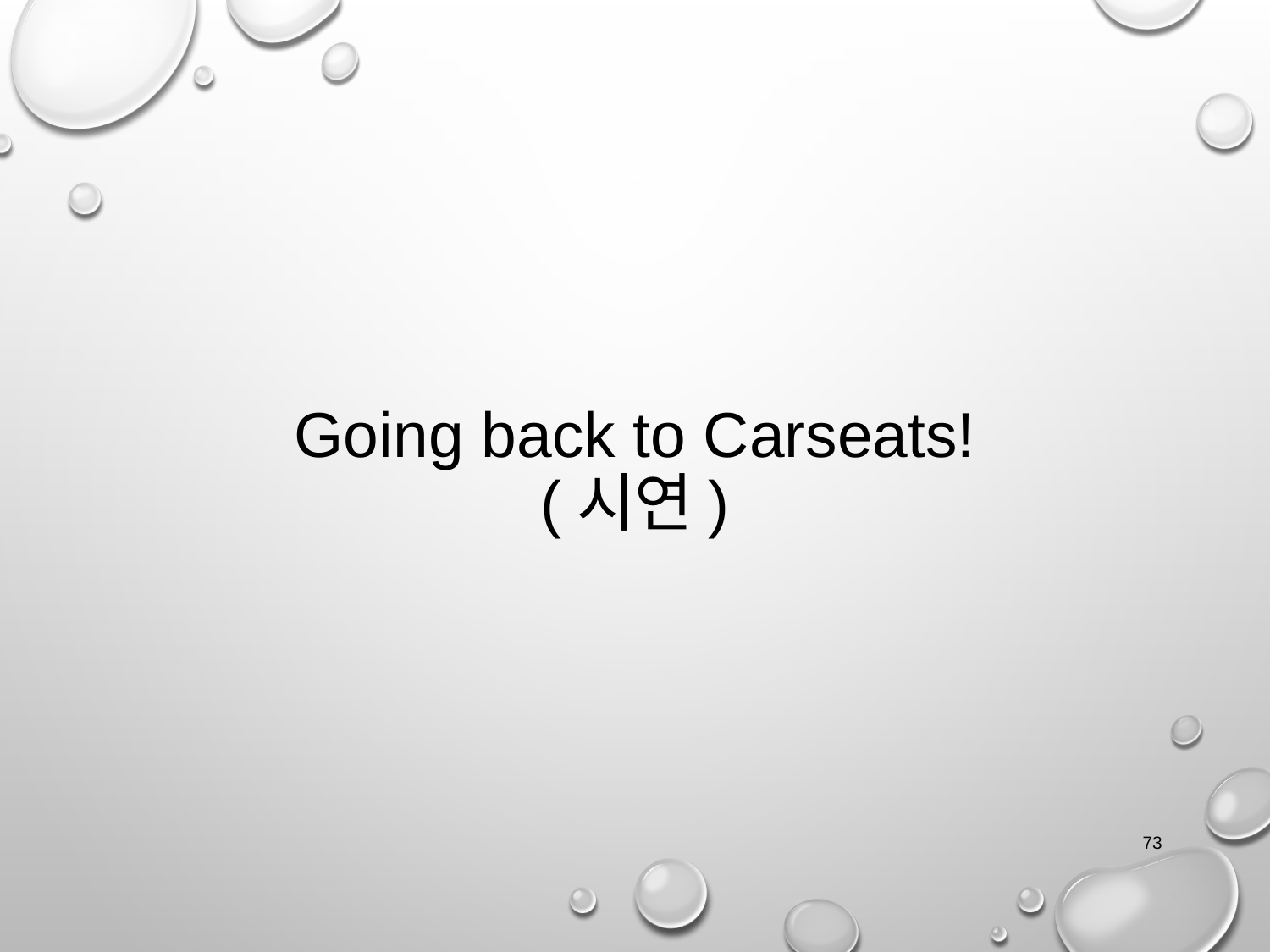

# Going back to Carseats! (시연)
73